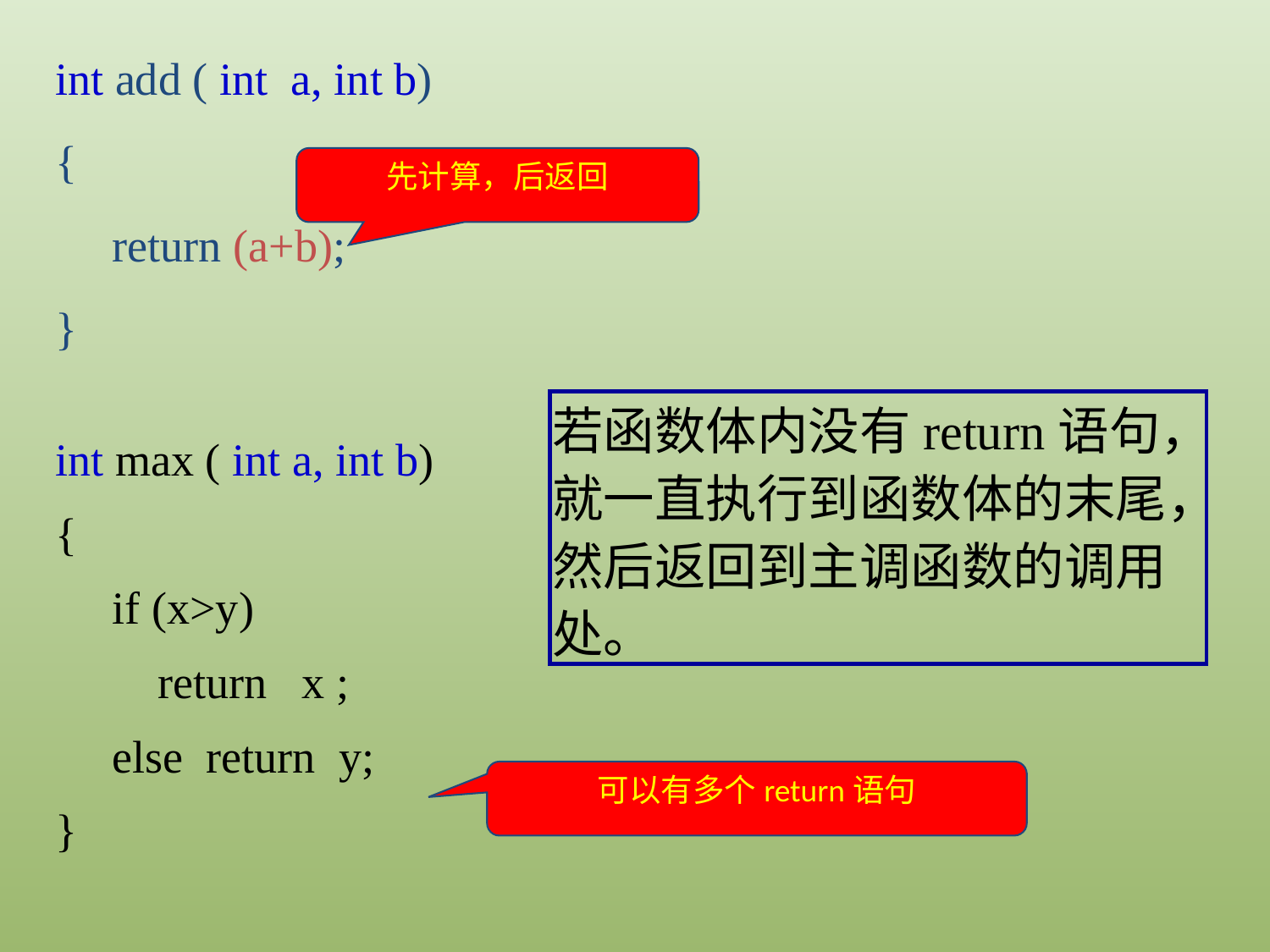

int add ( int  a, int b)
{
     return (a+b);
}
先计算，后返回
若函数体内没有return语句，就一直执行到函数体的末尾，然后返回到主调函数的调用处。
int max ( int a, int b)
{
     if (x>y)
         return   x ;
     else  return  y;
}
可以有多个return语句
187